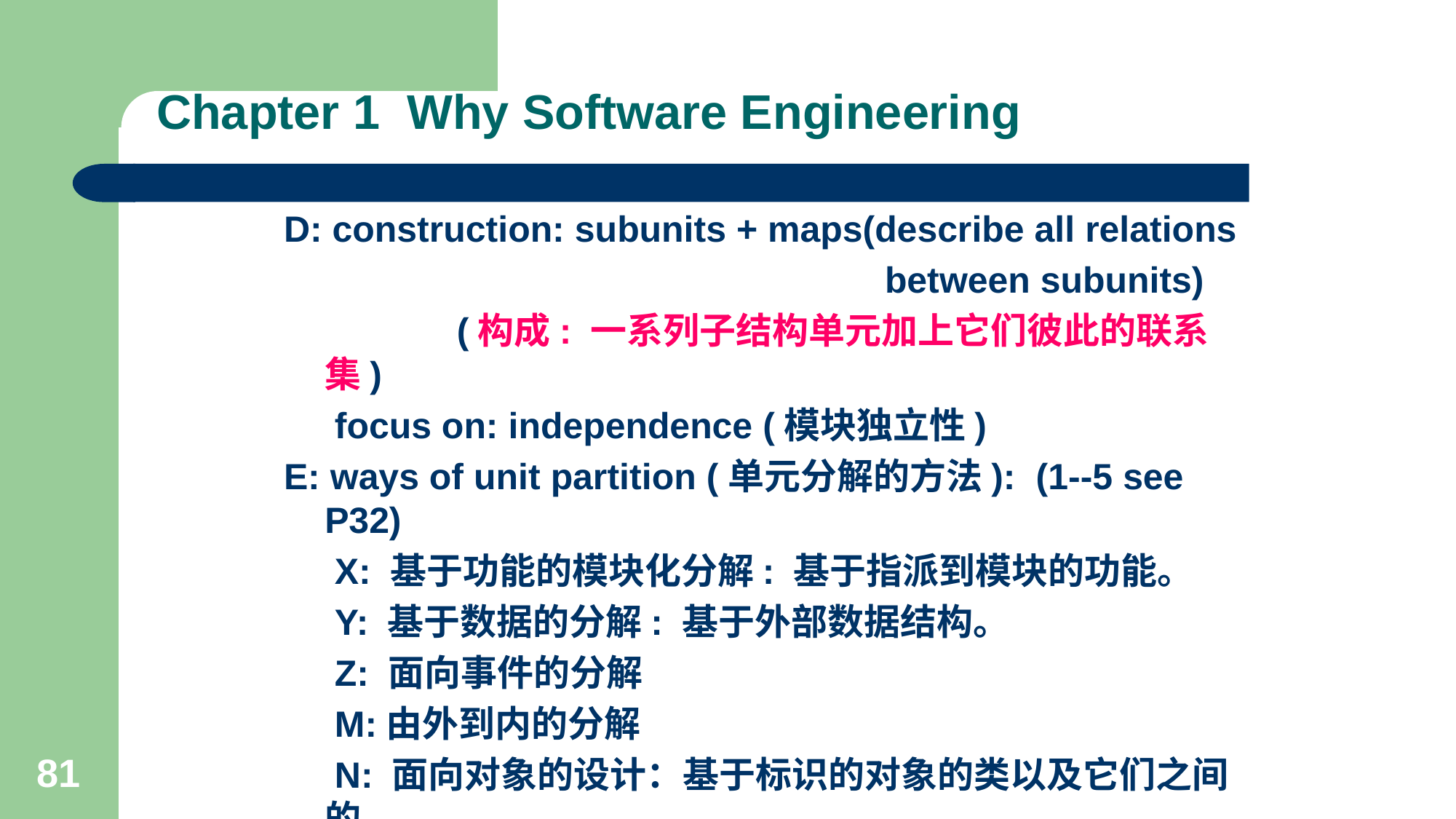

# Chapter 1  Why Software Engineering
D: construction: subunits + maps(describe all relations
                                                           between subunits)
                 (构成: 一系列子结构单元加上它们彼此的联系集)
     focus on: independence (模块独立性)
E: ways of unit partition (单元分解的方法):  (1--5 see P32)
     X: 基于功能的模块化分解: 基于指派到模块的功能。
     Y: 基于数据的分解: 基于外部数据结构。
     Z: 面向事件的分解
     M:由外到内的分解
     N: 面向对象的设计：基于标识的对象的类以及它们之间的
                                       相互关系。
81